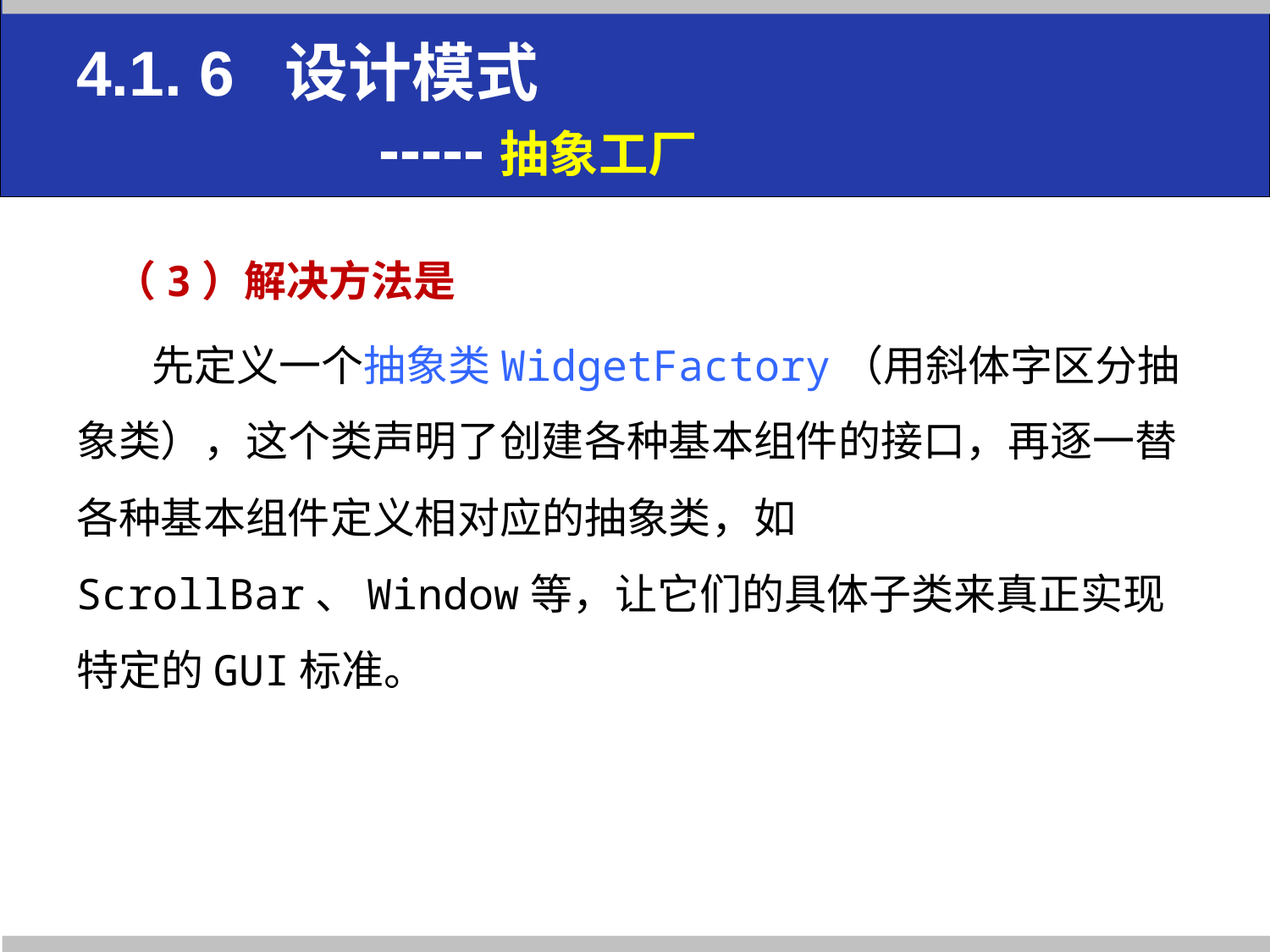

# 4.1. 6  设计模式 -----抽象工厂
（3）解决方法是
先定义一个抽象类WidgetFactory（用斜体字区分抽象类），这个类声明了创建各种基本组件的接口，再逐一替各种基本组件定义相对应的抽象类，如 ScrollBar、Window等，让它们的具体子类来真正实现特定的GUI标准。
465